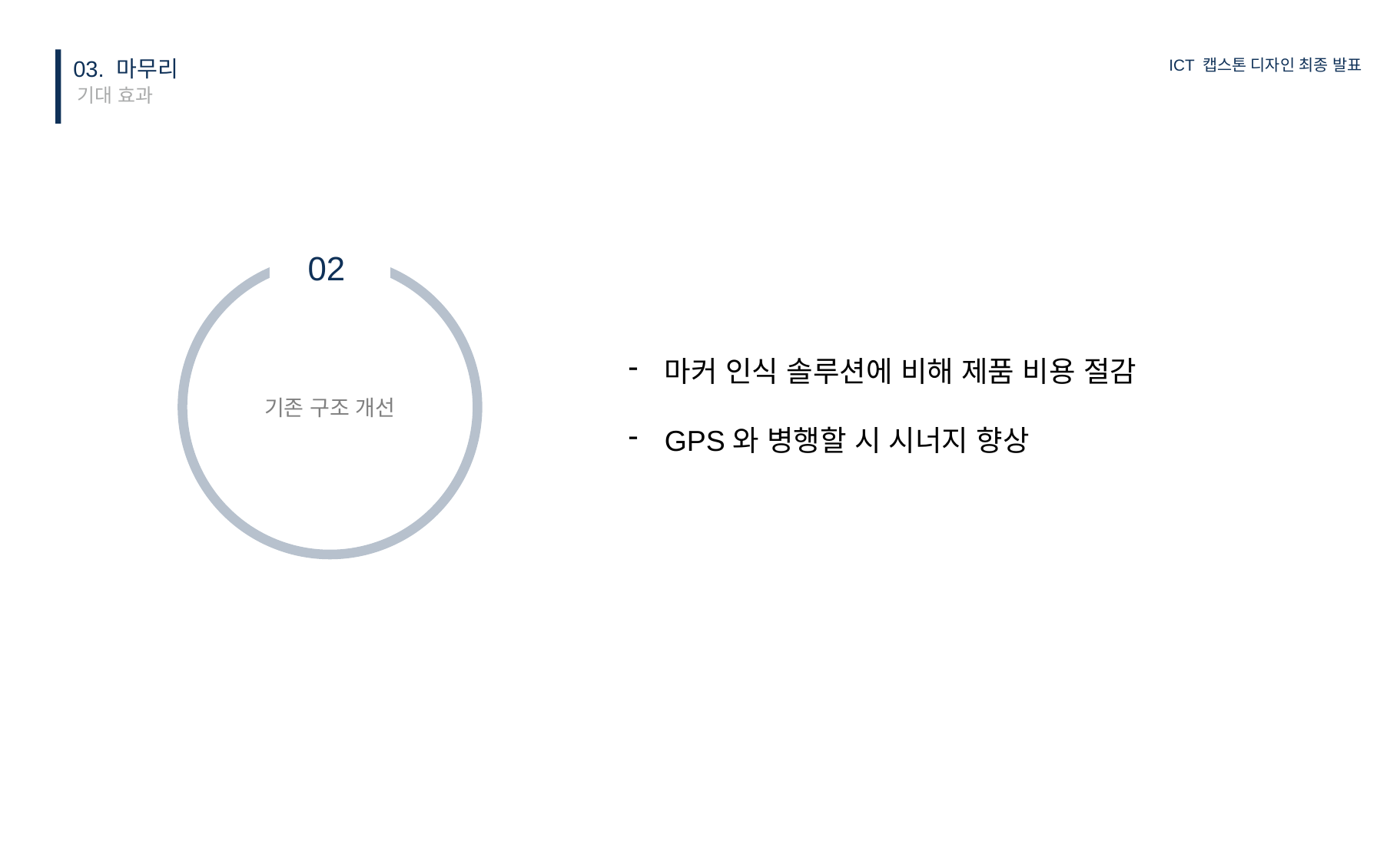

03. 마무리
ICT 캡스톤 디자인 최종 발표
기대 효과

02

마커 인식 솔루션에 비해 제품 비용 절감

GPS와 병행할 시 시너지 향상
기존 구조 개선